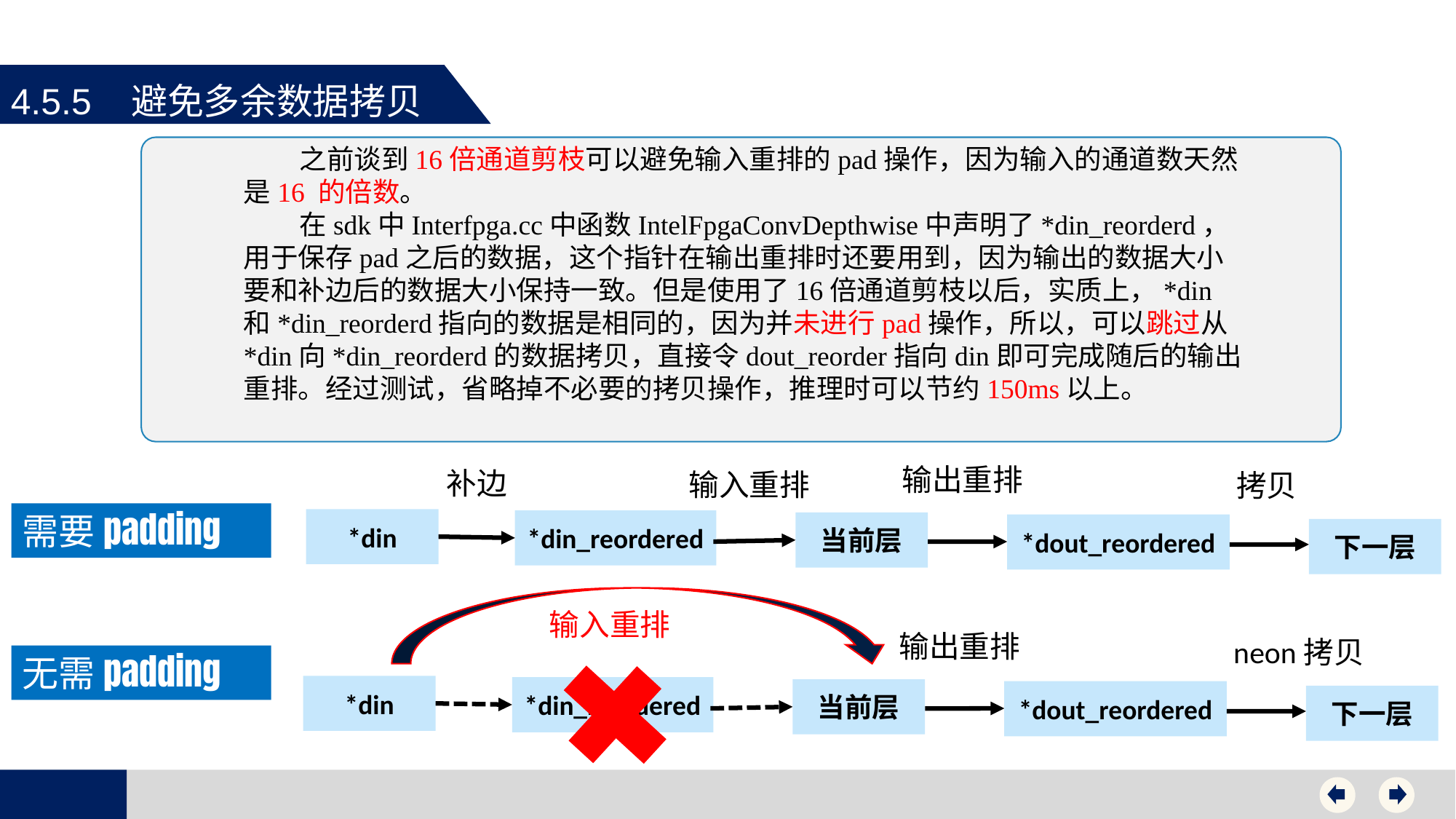

4.5.5   避免多余数据拷贝
        之前谈到16倍通道剪枝可以避免输入重排的pad操作，因为输入的通道数天然是16 的倍数。
        在sdk中Interfpga.cc中函数IntelFpgaConvDepthwise中声明了*din_reorderd，用于保存pad之后的数据，这个指针在输出重排时还要用到，因为输出的数据大小要和补边后的数据大小保持一致。但是使用了16倍通道剪枝以后，实质上，*din和*din_reorderd指向的数据是相同的，因为并未进行pad操作，所以，可以跳过从*din向*din_reorderd的数据拷贝，直接令dout_reorder指向din即可完成随后的输出重排。经过测试，省略掉不必要的拷贝操作，推理时可以节约150ms以上。

输出重排
补边
输入重排
拷贝
需要padding
*din
*din_reordered
当前层
*dout_reordered
下一层
输入重排
输出重排
neon拷贝
无需padding

*din
*din_reordered
当前层
*dout_reordered
下一层